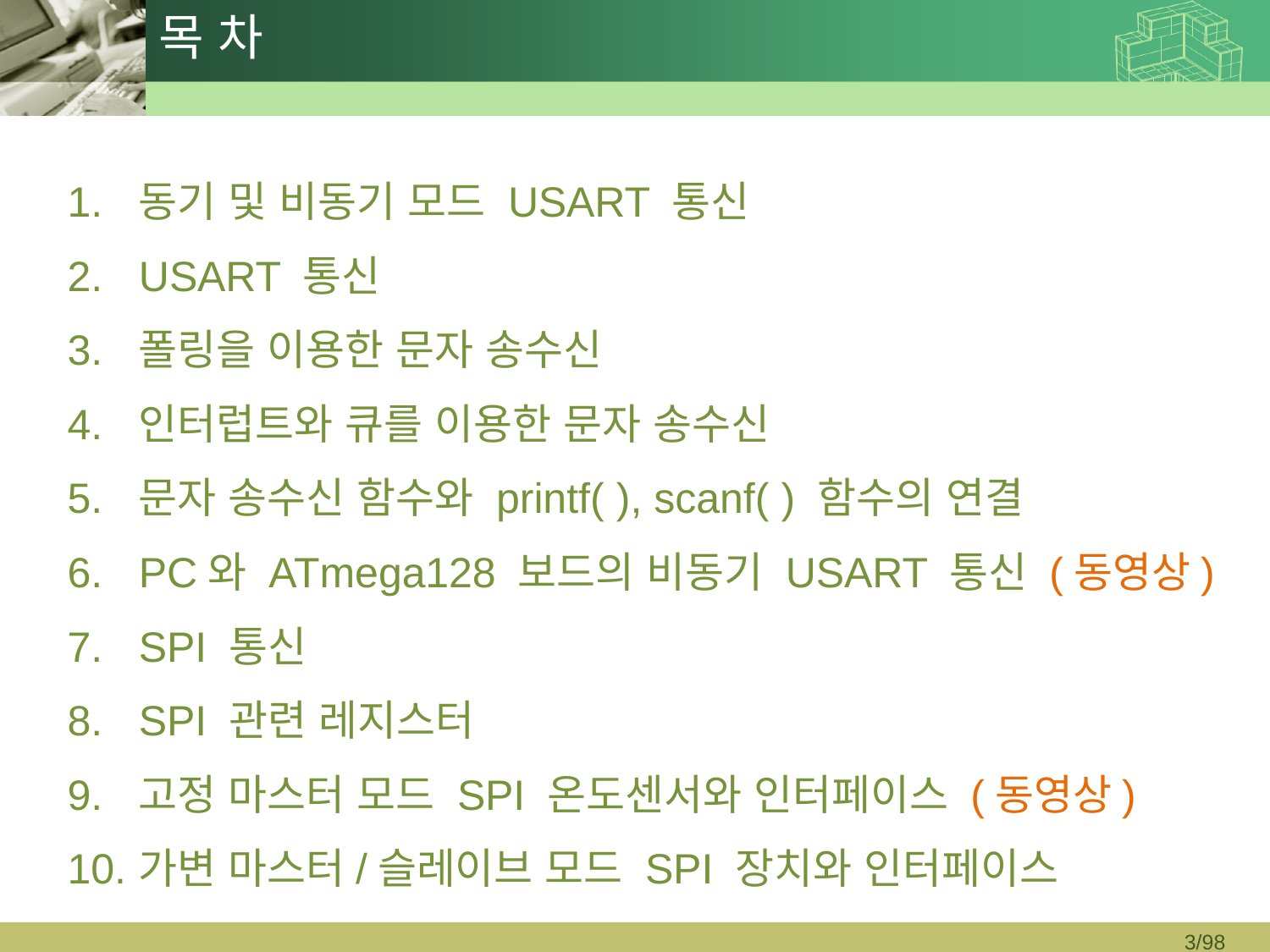

# 목 차
동기 및 비동기 모드 USART 통신
USART 통신
폴링을 이용한 문자 송수신
인터럽트와 큐를 이용한 문자 송수신
문자 송수신 함수와 printf( ), scanf( ) 함수의 연결
PC와 ATmega128 보드의 비동기 USART 통신 (동영상)
SPI 통신
SPI 관련 레지스터
고정 마스터 모드 SPI 온도센서와 인터페이스 (동영상)
가변 마스터/슬레이브 모드 SPI 장치와 인터페이스